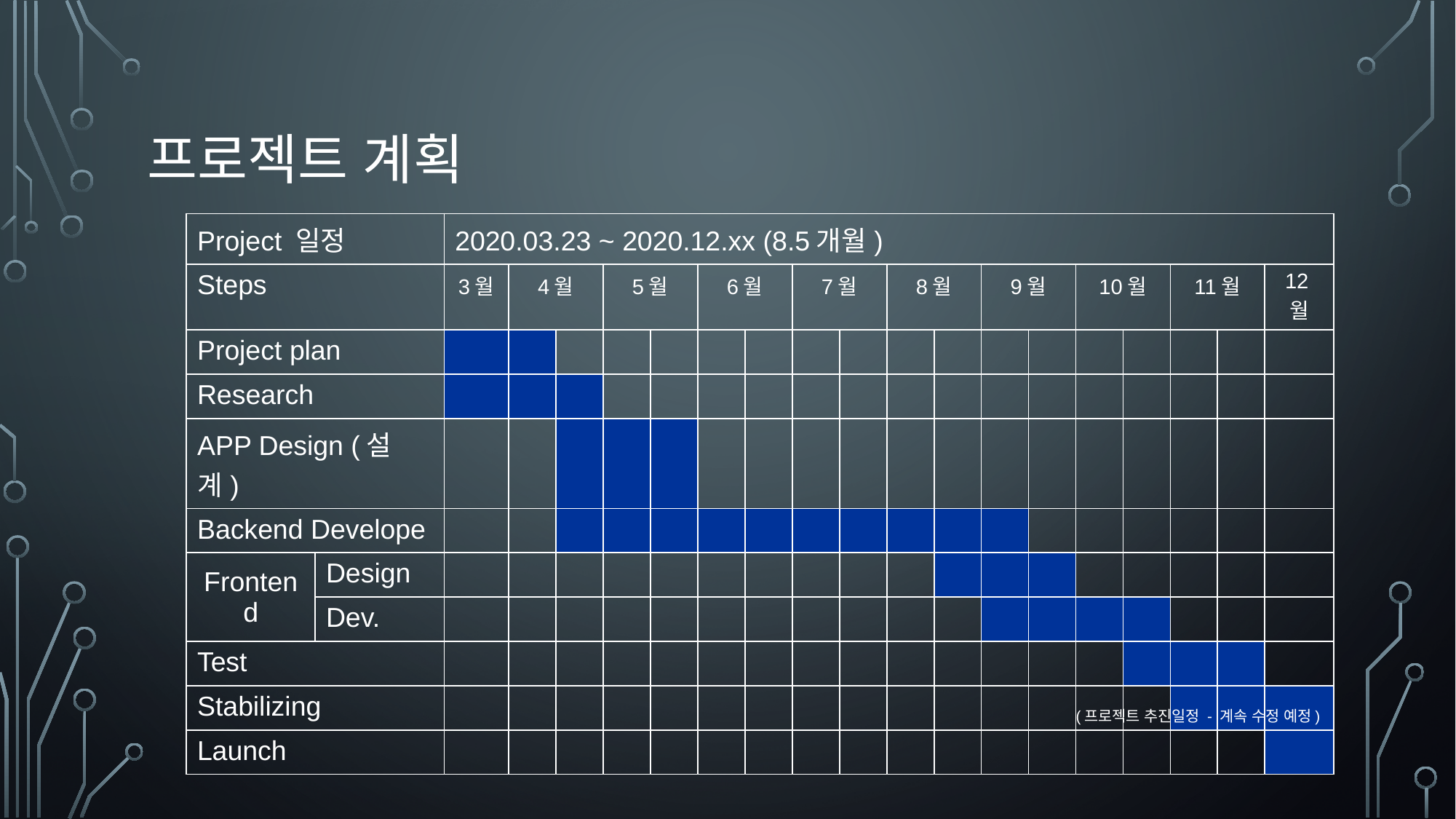

# 프로젝트 계획
| Project 일정 |  | 2020.03.23 ~ 2020.12.xx (8.5개월) |  |  |  |  |  |  |  |  |  |  |  |  |  |  |  |  |  |
| --- | --- | --- | --- | --- | --- | --- | --- | --- | --- | --- | --- | --- | --- | --- | --- | --- | --- | --- | --- |
| Steps |  | 3월 | 4월 |  | 5월 |  | 6월 |  | 7월 |  | 8월 |  | 9월 |  | 10월 |  | 11월 |  | 12월 |
| Project plan |  |  |  |  |  |  |  |  |  |  |  |  |  |  |  |  |  |  |  |
| Research |  |  |  |  |  |  |  |  |  |  |  |  |  |  |  |  |  |  |  |
| APP Design (설계) |  |  |  |  |  |  |  |  |  |  |  |  |  |  |  |  |  |  |  |
| Backend Develope |  |  |  |  |  |  |  |  |  |  |  |  |  |  |  |  |  |  |  |
| Frontend | Design |  |  |  |  |  |  |  |  |  |  |  |  |  |  |  |  |  |  |
|  | Dev. |  |  |  |  |  |  |  |  |  |  |  |  |  |  |  |  |  |  |
| Test |  |  |  |  |  |  |  |  |  |  |  |  |  |  |  |  |  |  |  |
| Stabilizing |  |  |  |  |  |  |  |  |  |  |  |  |  |  |  |  |  |  |  |
| Launch |  |  |  |  |  |  |  |  |  |  |  |  |  |  |  |  |  |  |  |
(프로젝트 추진일정 - 계속 수정 예정)